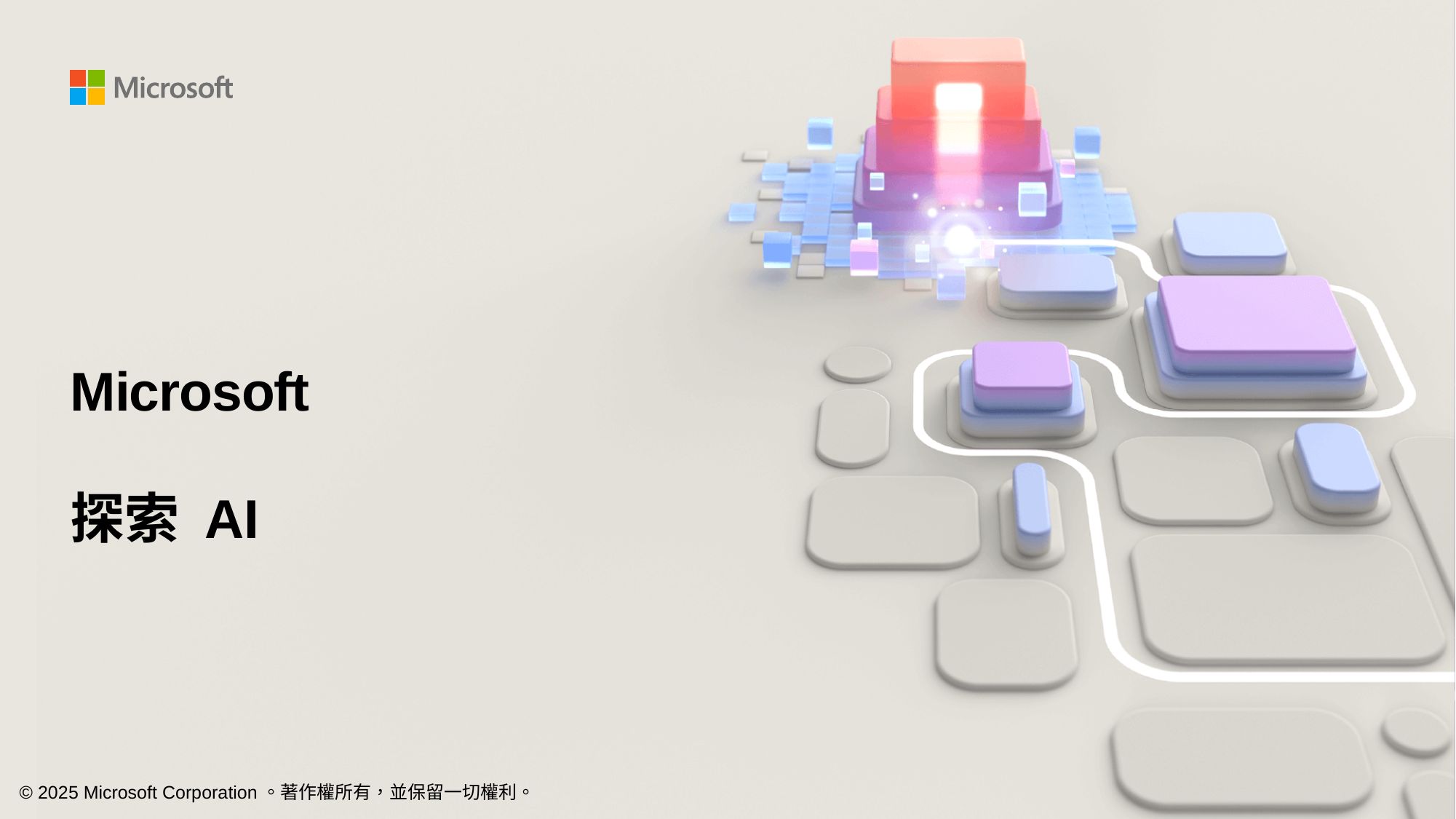

# Microsoft
探索 AI
© 2025 Microsoft Corporation。著作權所有，並保留一切權利。